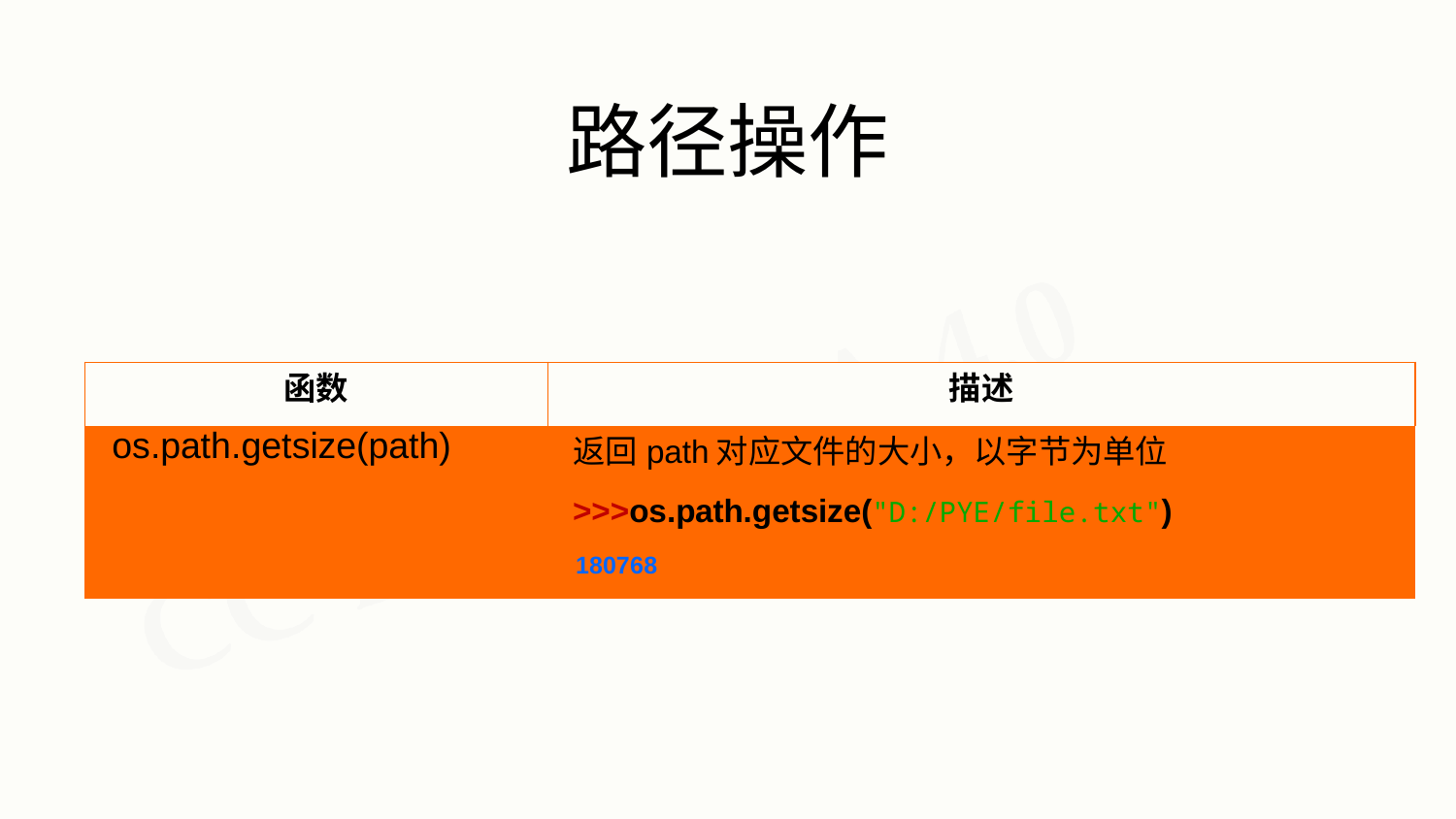

# 路径操作

| 函数 | 描述 |
| --- | --- |
| os.path.getsize(path) | 返回path对应文件的大小，以字节为单位 >>>os.path.getsize("D:/PYE/file.txt") 180768 |